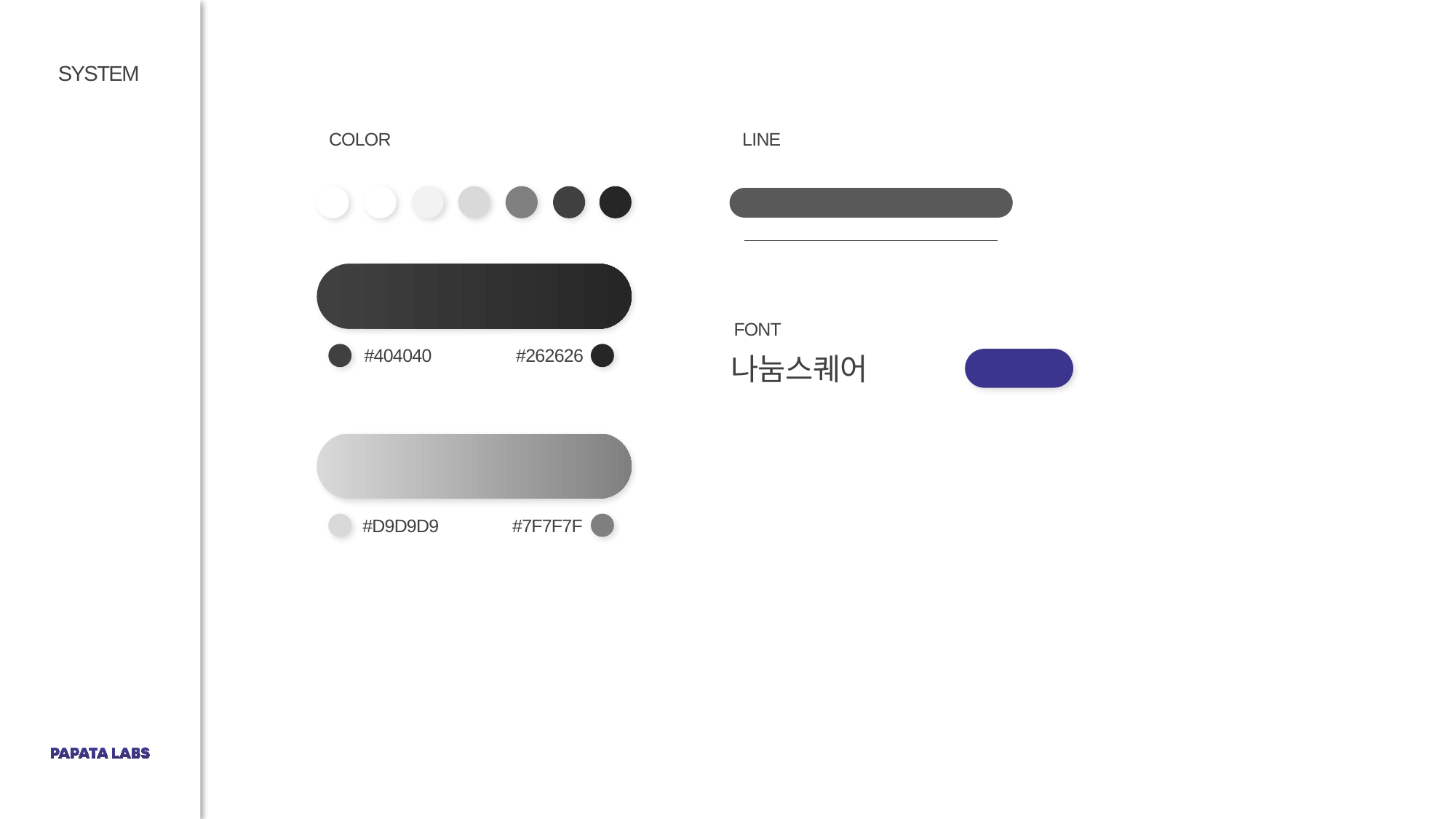

SYSTEM
COLOR
LINE

#404040
#262626

FONT
다운로드
나눔스퀘어

#D9D9D9
#7F7F7F